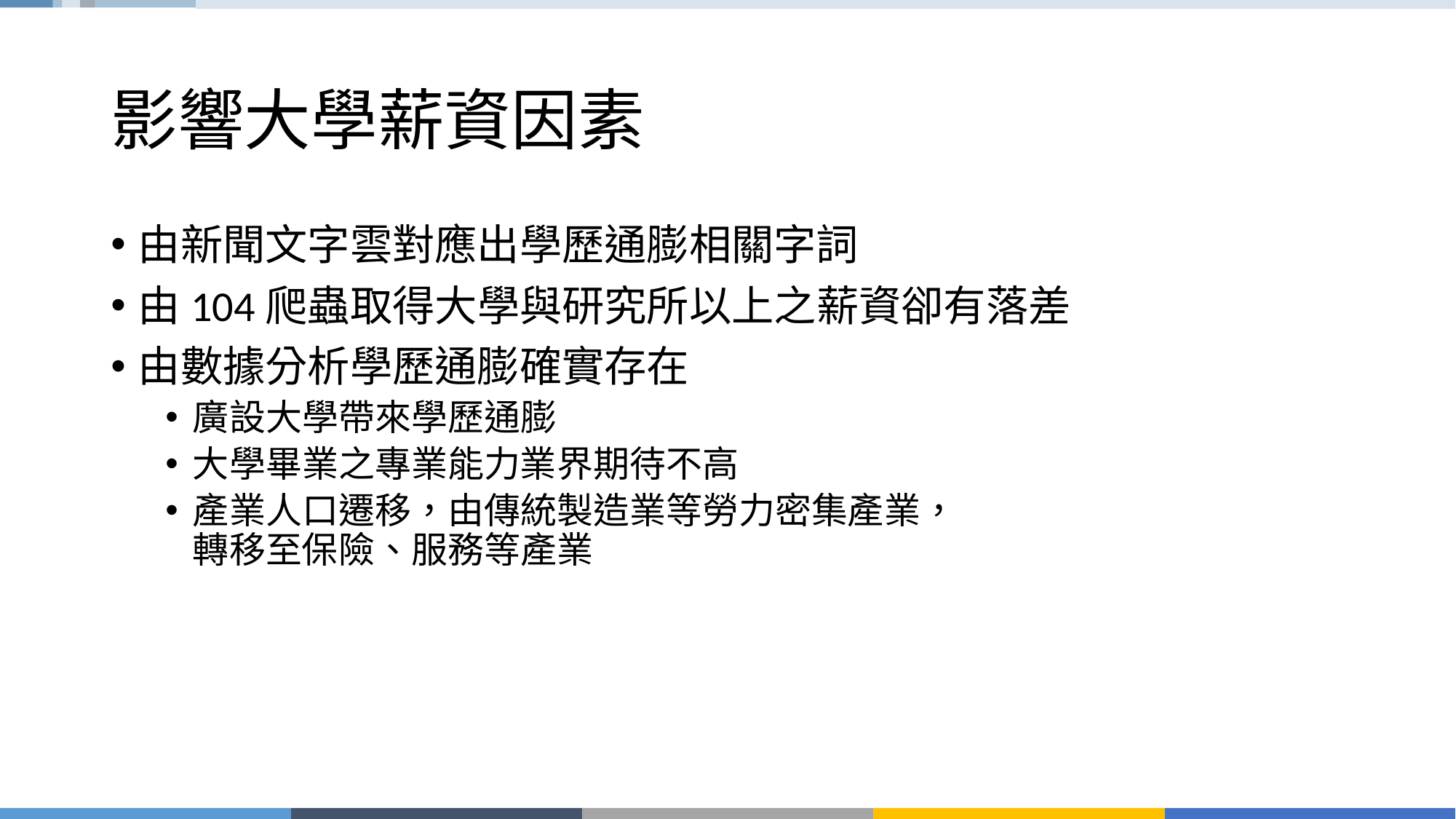

# 影響大學薪資因素
由新聞文字雲對應出學歷通膨相關字詞
由104爬蟲取得大學與研究所以上之薪資卻有落差
由數據分析學歷通膨確實存在
廣設大學帶來學歷通膨
大學畢業之專業能力業界期待不高
產業人口遷移，由傳統製造業等勞力密集產業，
轉移至保險、服務等產業